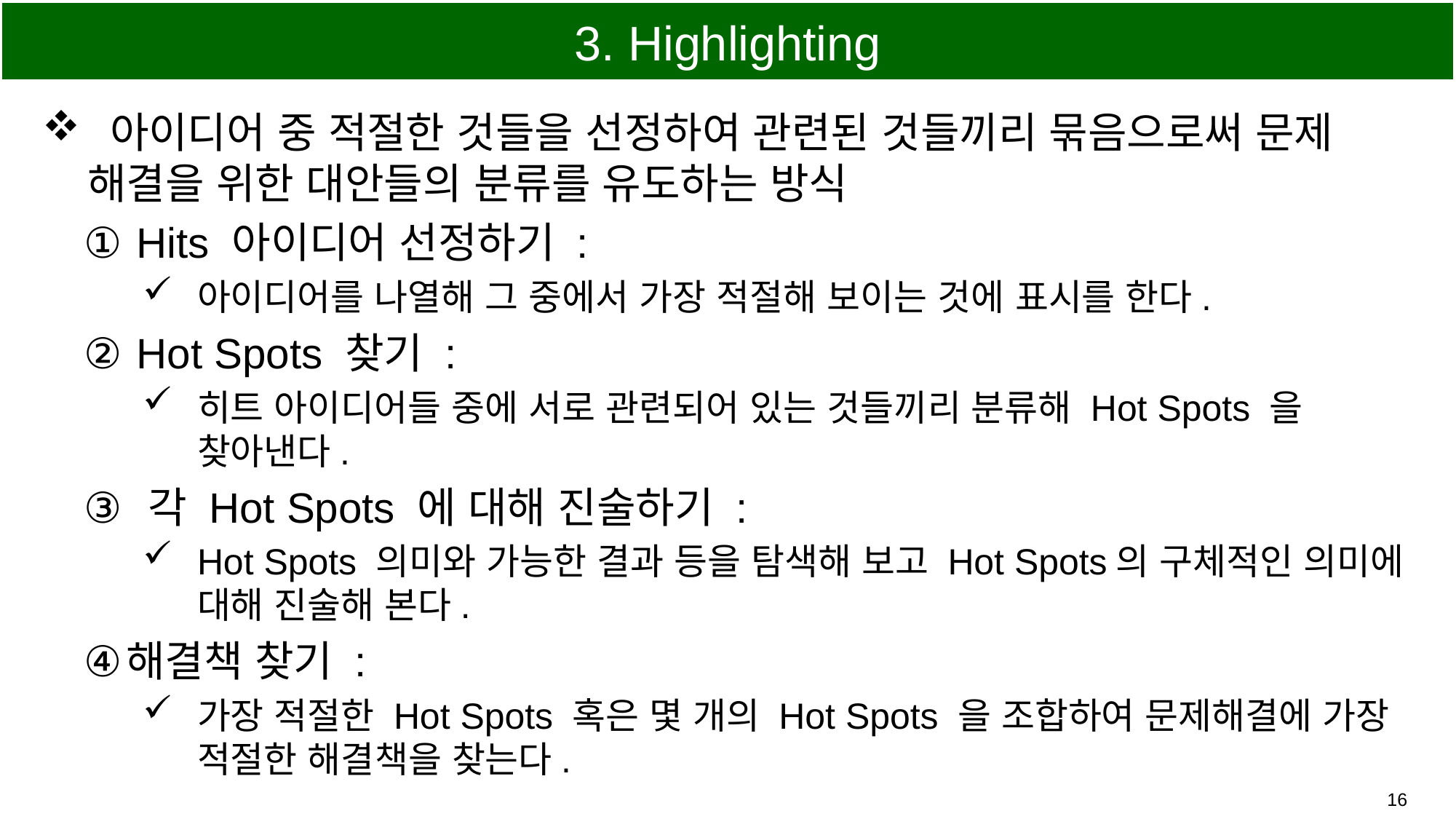

# 3. Highlighting
 아이디어 중 적절한 것들을 선정하여 관련된 것들끼리 묶음으로써 문제 해결을 위한 대안들의 분류를 유도하는 방식
 Hits 아이디어 선정하기 :
아이디어를 나열해 그 중에서 가장 적절해 보이는 것에 표시를 한다.
 Hot Spots 찾기 :
히트 아이디어들 중에 서로 관련되어 있는 것들끼리 분류해 Hot Spots 을 찾아낸다.
 각 Hot Spots 에 대해 진술하기 :
Hot Spots 의미와 가능한 결과 등을 탐색해 보고 Hot Spots의 구체적인 의미에 대해 진술해 본다.
해결책 찾기 :
가장 적절한 Hot Spots 혹은 몇 개의 Hot Spots 을 조합하여 문제해결에 가장 적절한 해결책을 찾는다.